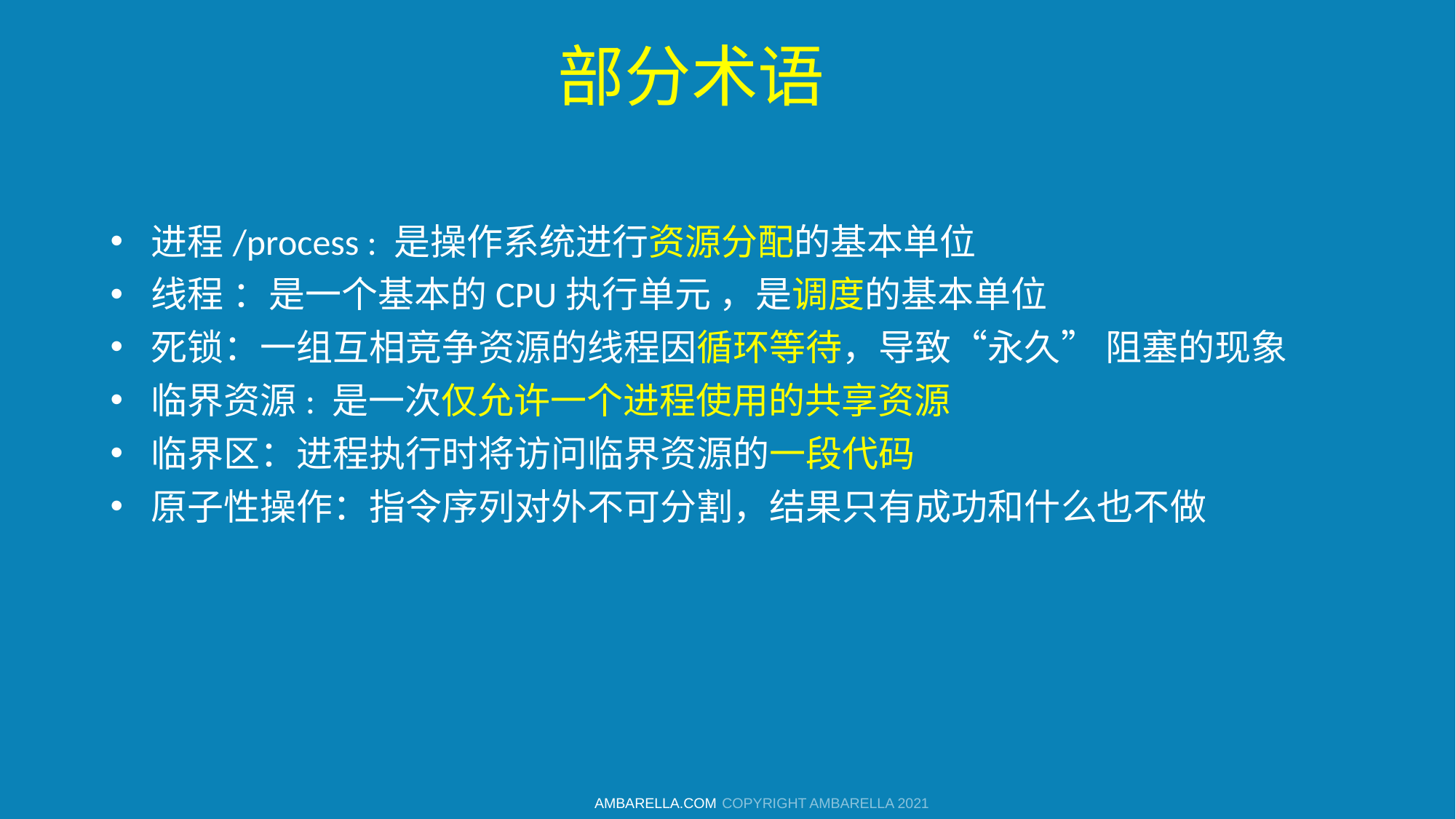

# 部分术语
进程/process : 是操作系统进行资源分配的基本单位
线程 ：是一个基本的CPU执行单元 ，是调度的基本单位
死锁：一组互相竞争资源的线程因循环等待，导致“永久” 阻塞的现象
临界资源: 是一次仅允许一个进程使用的共享资源
临界区：进程执行时将访问临界资源的一段代码
原子性操作：指令序列对外不可分割，结果只有成功和什么也不做